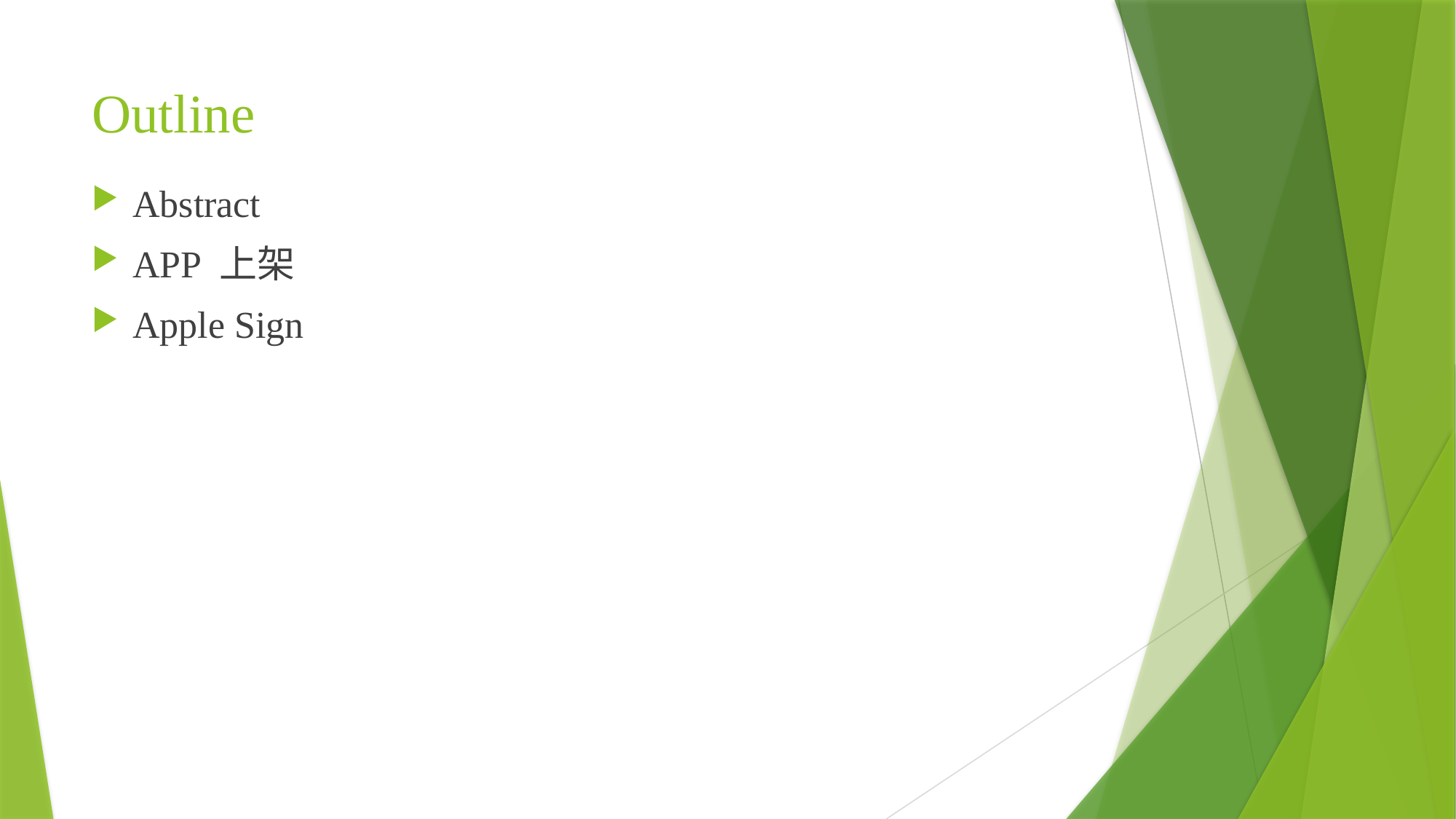

# Outline
Abstract
APP 上架
Apple Sign